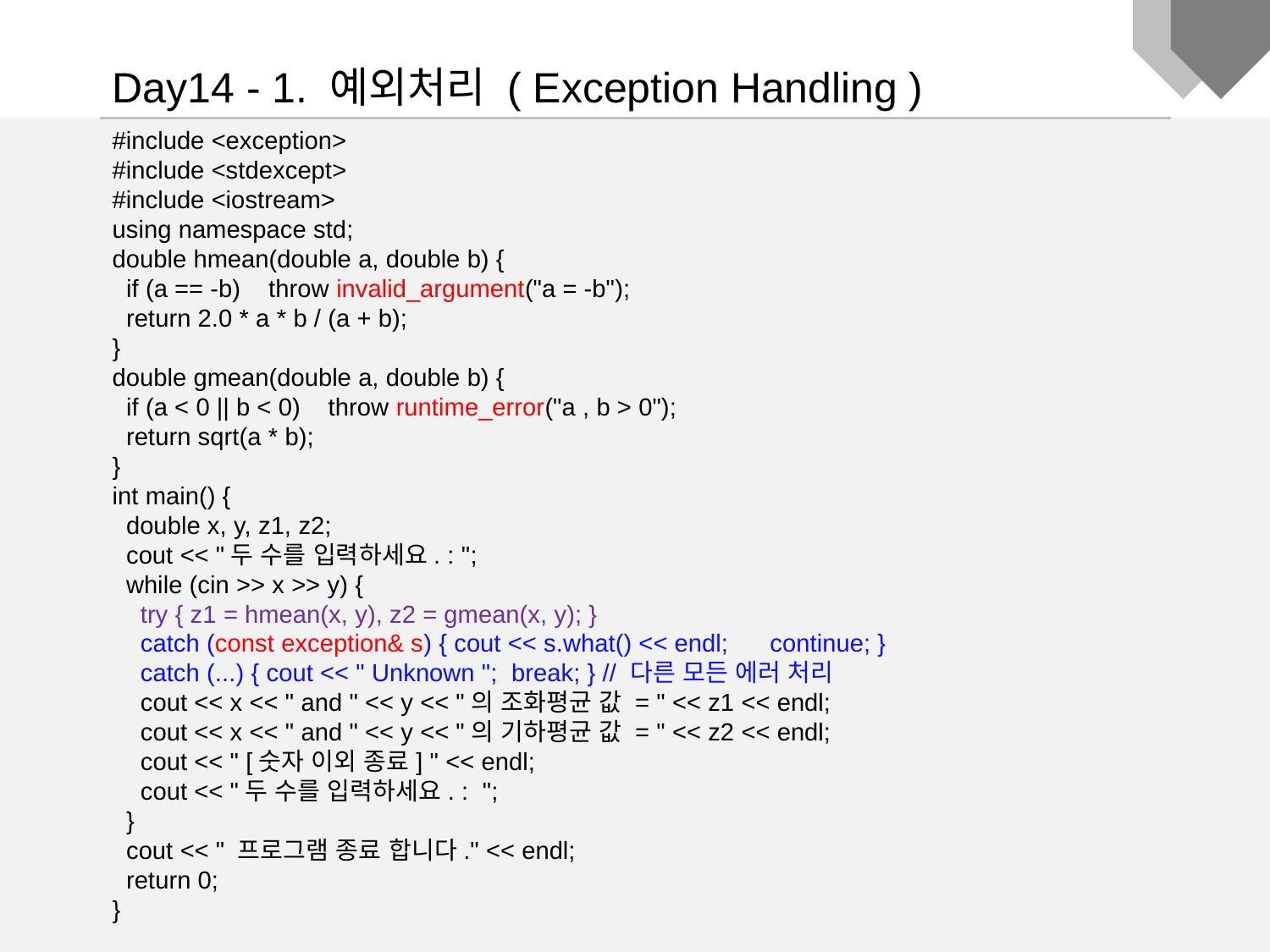

Day14 - 1. 예외처리 ( Exception Handling )
#include <exception>
#include <stdexcept>
#include <iostream>
using namespace std;
double hmean(double a, double b) {
  if (a == -b)    throw invalid_argument("a = -b");
  return 2.0 * a * b / (a + b);
}
double gmean(double a, double b) {
  if (a < 0 || b < 0)    throw runtime_error("a , b > 0");
  return sqrt(a * b);
}
int main() {
  double x, y, z1, z2;
  cout << "두 수를 입력하세요. : ";
  while (cin >> x >> y) {
    try { z1 = hmean(x, y), z2 = gmean(x, y); }
    catch (const exception& s) { cout << s.what() << endl;      continue; }
    catch (...) { cout << " Unknown ";  break; } // 다른 모든 에러 처리
    cout << x << " and " << y << "의 조화평균 값 = " << z1 << endl;
    cout << x << " and " << y << "의 기하평균 값 = " << z2 << endl;
    cout << " [숫자 이외 종료] " << endl;
    cout << "두 수를 입력하세요. :  ";
  }
  cout << " 프로그램 종료 합니다." << endl;
  return 0;
}